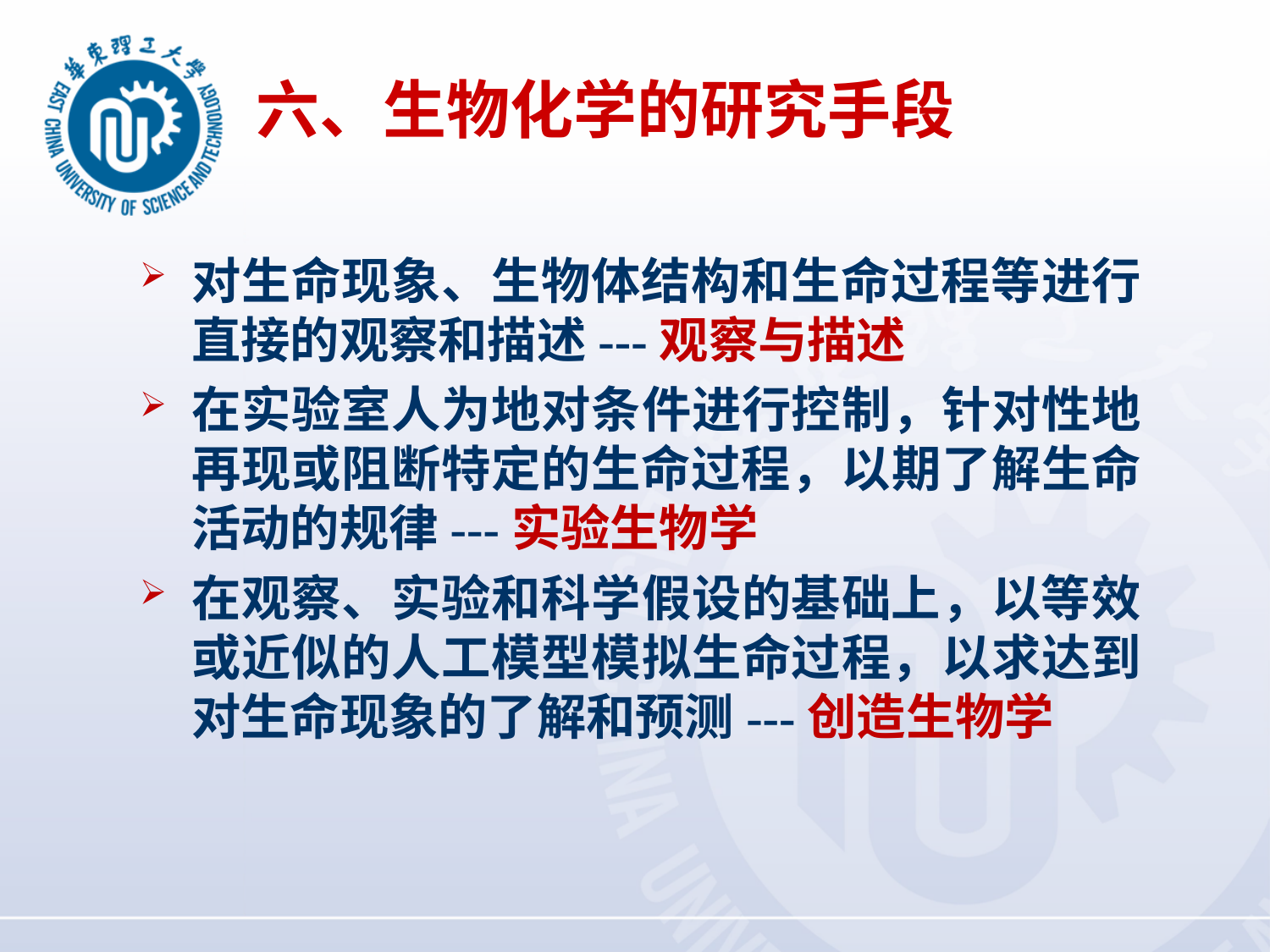

六、生物化学的研究手段

对生命现象、生物体结构和生命过程等进行直接的观察和描述---观察与描述
在实验室人为地对条件进行控制，针对性地再现或阻断特定的生命过程，以期了解生命活动的规律---实验生物学
在观察、实验和科学假设的基础上，以等效或近似的人工模型模拟生命过程，以求达到对生命现象的了解和预测---创造生物学